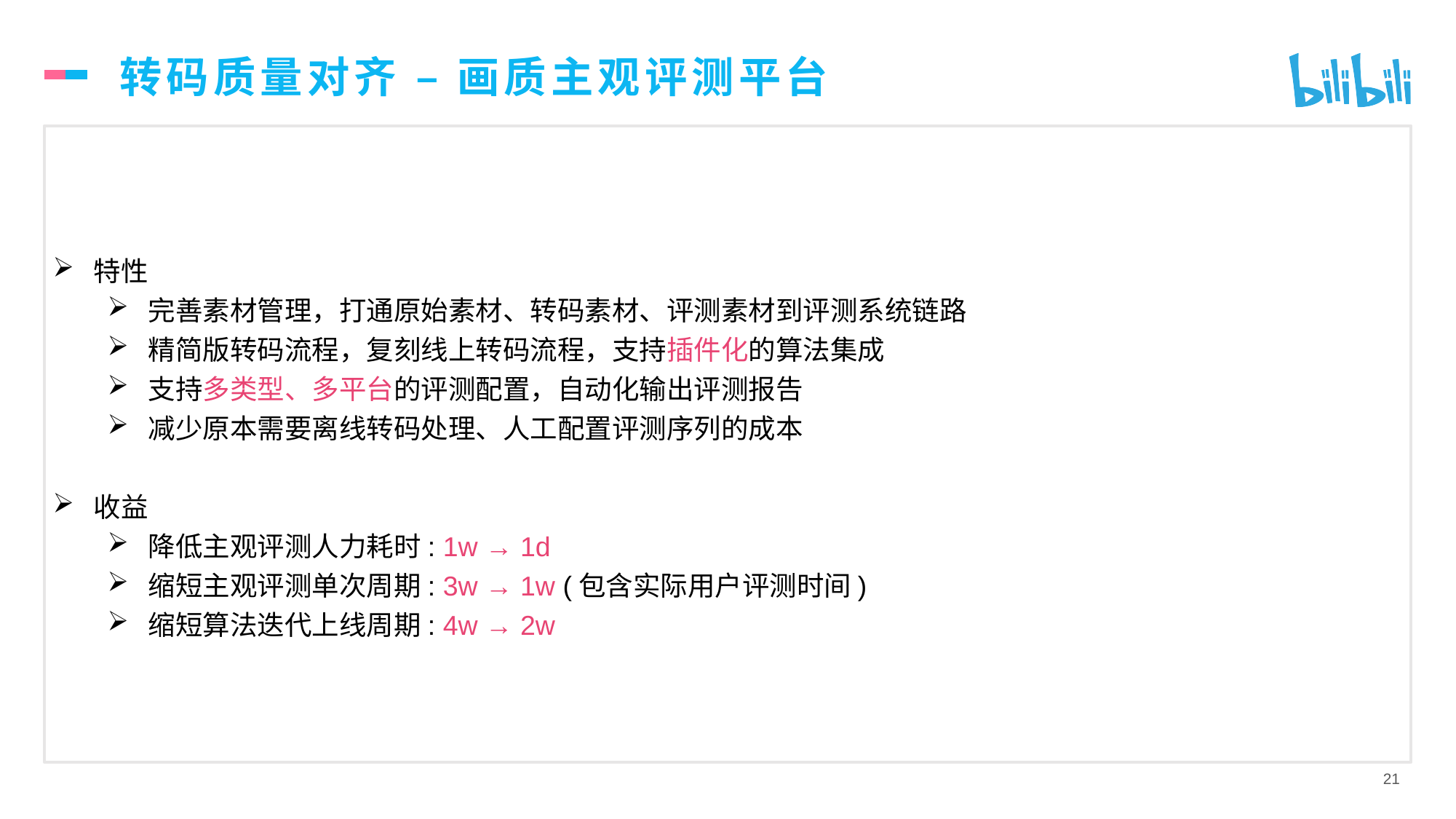

# 转码质量对齐 – 画质主观评测平台
特性
完善素材管理，打通原始素材、转码素材、评测素材到评测系统链路
精简版转码流程，复刻线上转码流程，支持插件化的算法集成
支持多类型、多平台的评测配置，自动化输出评测报告
减少原本需要离线转码处理、人工配置评测序列的成本

收益
降低主观评测人力耗时: 1w → 1d
缩短主观评测单次周期: 3w → 1w (包含实际用户评测时间)
缩短算法迭代上线周期: 4w → 2w